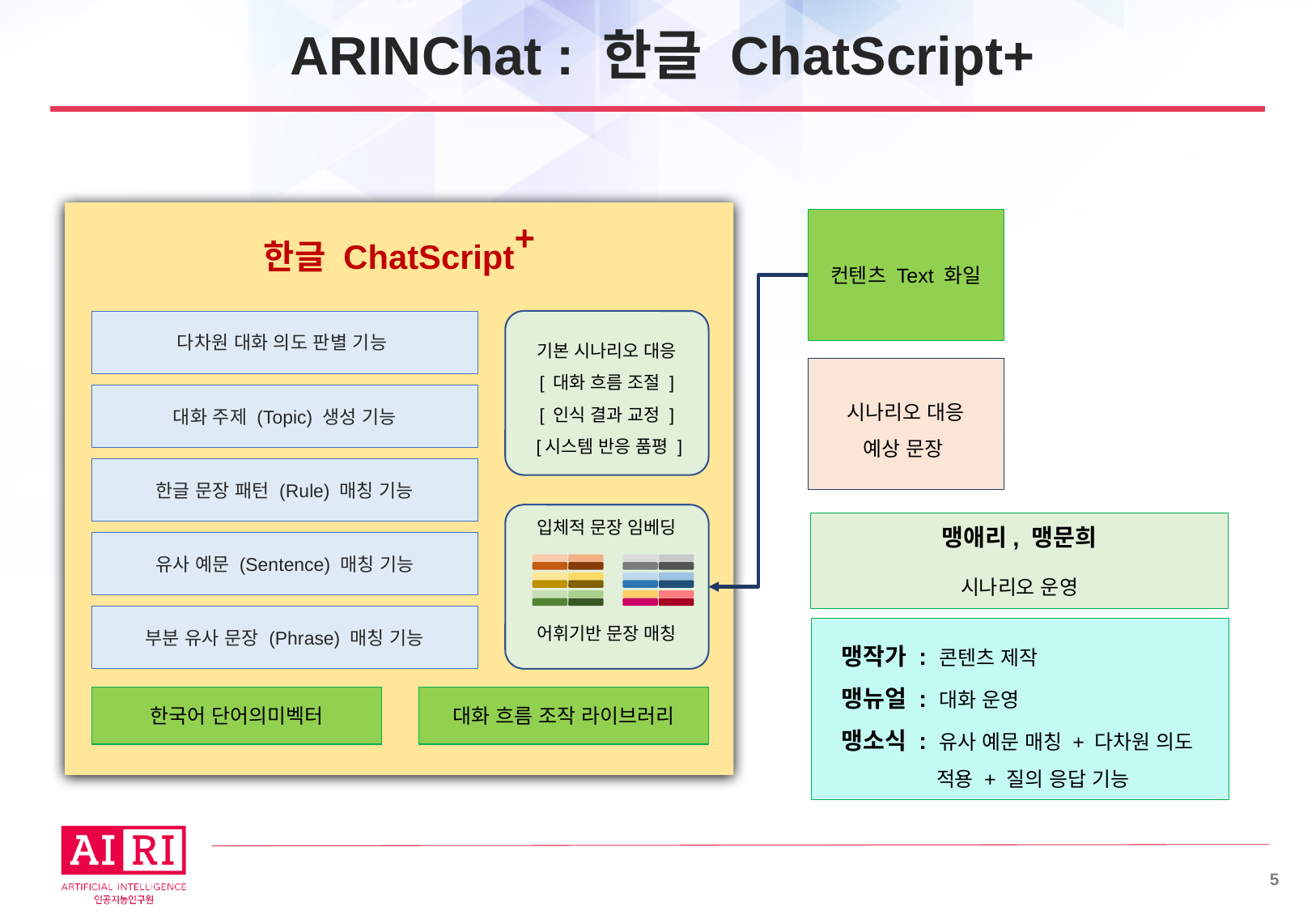

# ARINChat : 한글 ChatScript+
한글 ChatScript+
컨텐츠 Text 화일
다차원 대화 의도 판별 기능
대화 주제 (Topic) 생성 기능
한글 문장 패턴 (Rule) 매칭 기능
유사 예문 (Sentence) 매칭 기능
부분 유사 문장 (Phrase) 매칭 기능
기본 시나리오 대응
[ 대화 흐름 조절 ]
[ 인식 결과 교정 ]
 [시스템 반응 품평 ]
시나리오 대응
예상 문장
입체적 문장 임베딩

어휘기반 문장 매칭
맹애리, 맹문희

시나리오 운영
맹작가 : 콘텐츠 제작
맹뉴얼 : 대화 운영
맹소식 : 유사 예문 매칭 + 다차원 의도 적용 + 질의 응답 기능

대화 흐름 조작 라이브러리
한국어 단어의미벡터